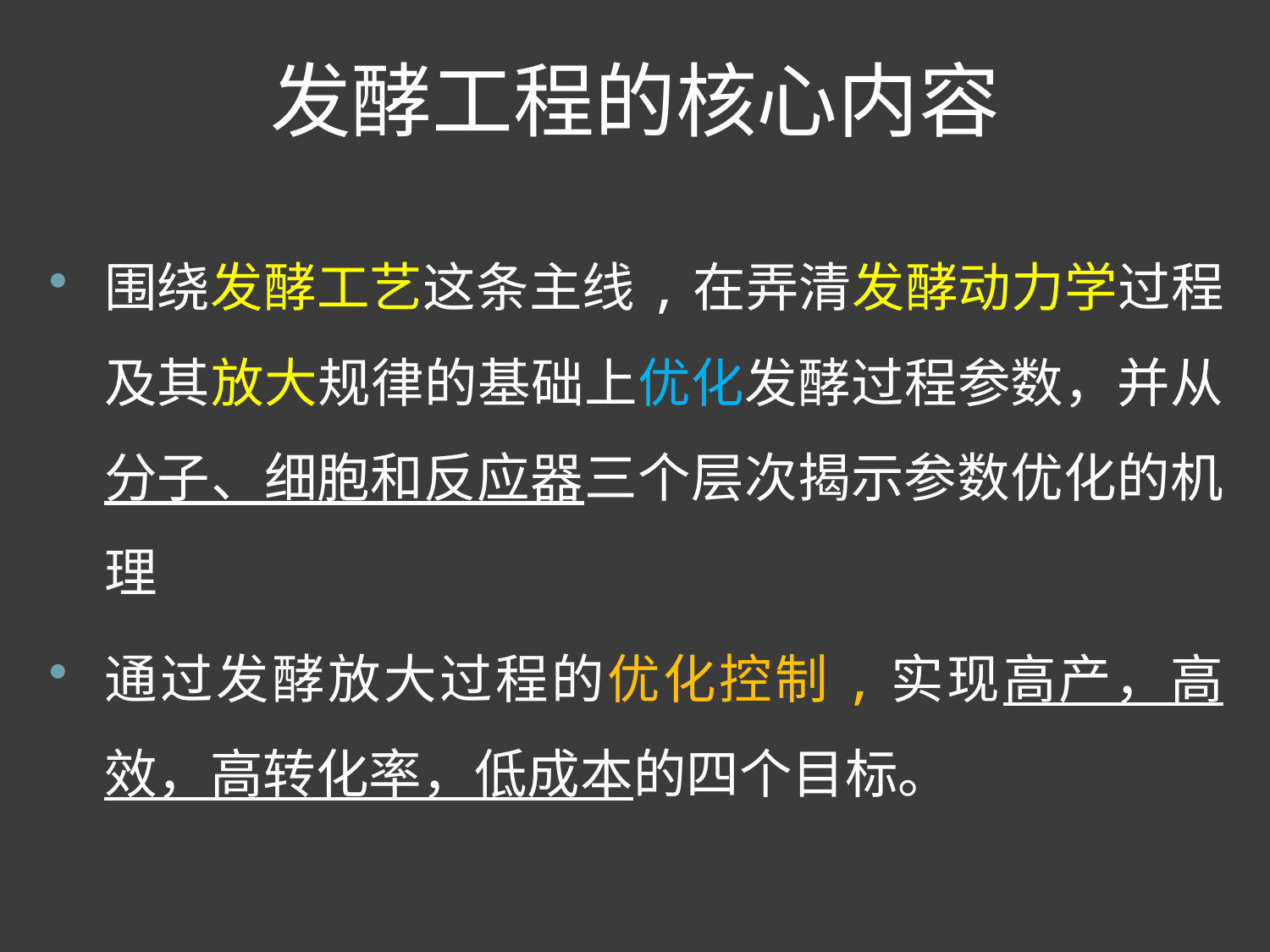

# 发酵工程的核心内容
围绕发酵工艺这条主线,在弄清发酵动力学过程及其放大规律的基础上优化发酵过程参数，并从分子、细胞和反应器三个层次揭示参数优化的机理
通过发酵放大过程的优化控制,实现高产，高效，高转化率，低成本的四个目标。